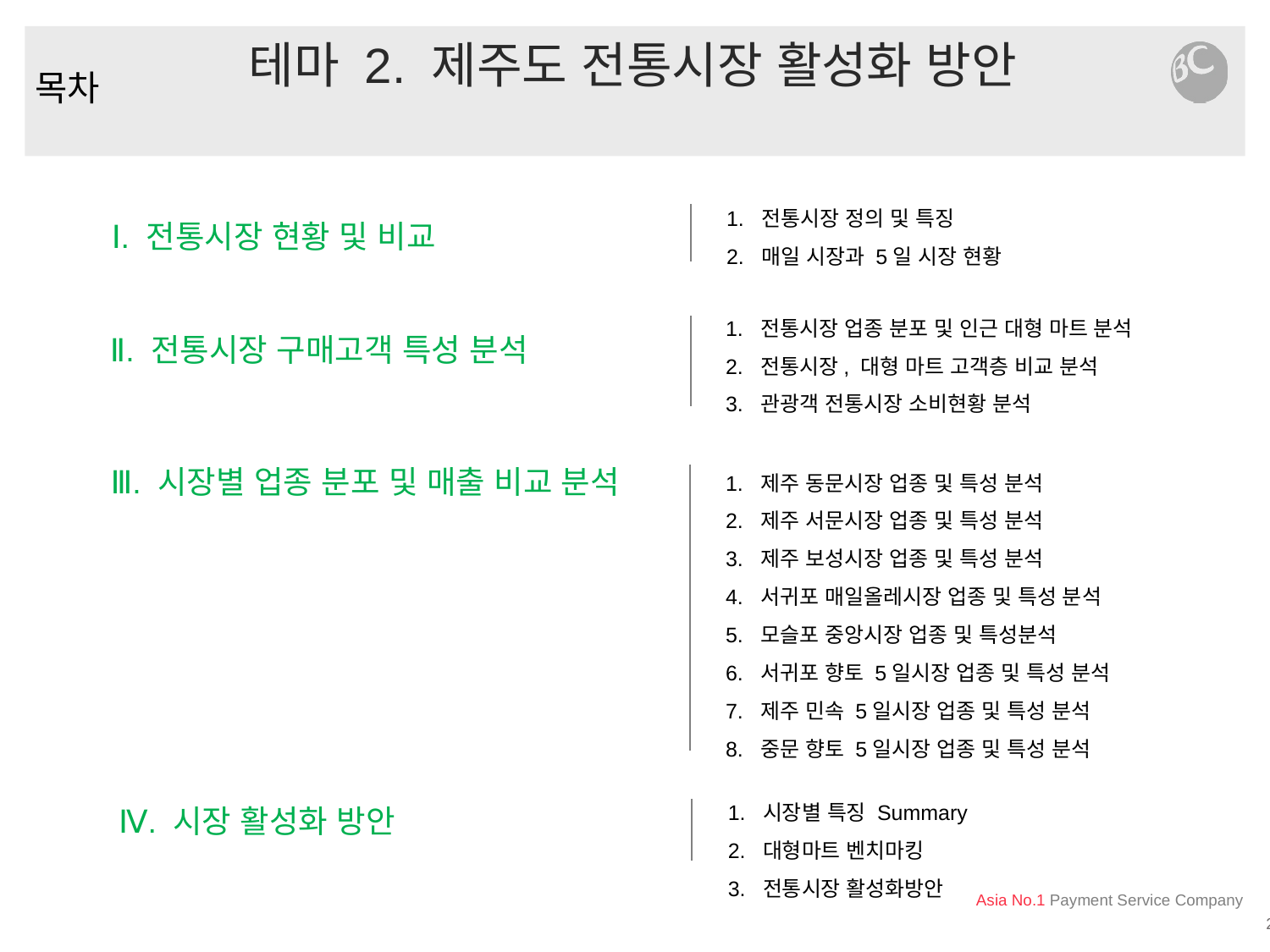

테마 2. 제주도 전통시장 활성화 방안
목차
전통시장 정의 및 특징
매일 시장과 5일 시장 현황
Ⅰ. 전통시장 현황 및 비교
전통시장 업종 분포 및 인근 대형 마트 분석
전통시장, 대형 마트 고객층 비교 분석
관광객 전통시장 소비현황 분석
Ⅱ. 전통시장 구매고객 특성 분석
제주 동문시장 업종 및 특성 분석
제주 서문시장 업종 및 특성 분석
제주 보성시장 업종 및 특성 분석
서귀포 매일올레시장 업종 및 특성 분석
모슬포 중앙시장 업종 및 특성분석
서귀포 향토 5일시장 업종 및 특성 분석
제주 민속 5일시장 업종 및 특성 분석
중문 향토 5일시장 업종 및 특성 분석
Ⅲ. 시장별 업종 분포 및 매출 비교 분석
Ⅳ. 시장 활성화 방안
시장별 특징 Summary
대형마트 벤치마킹
전통시장 활성화방안